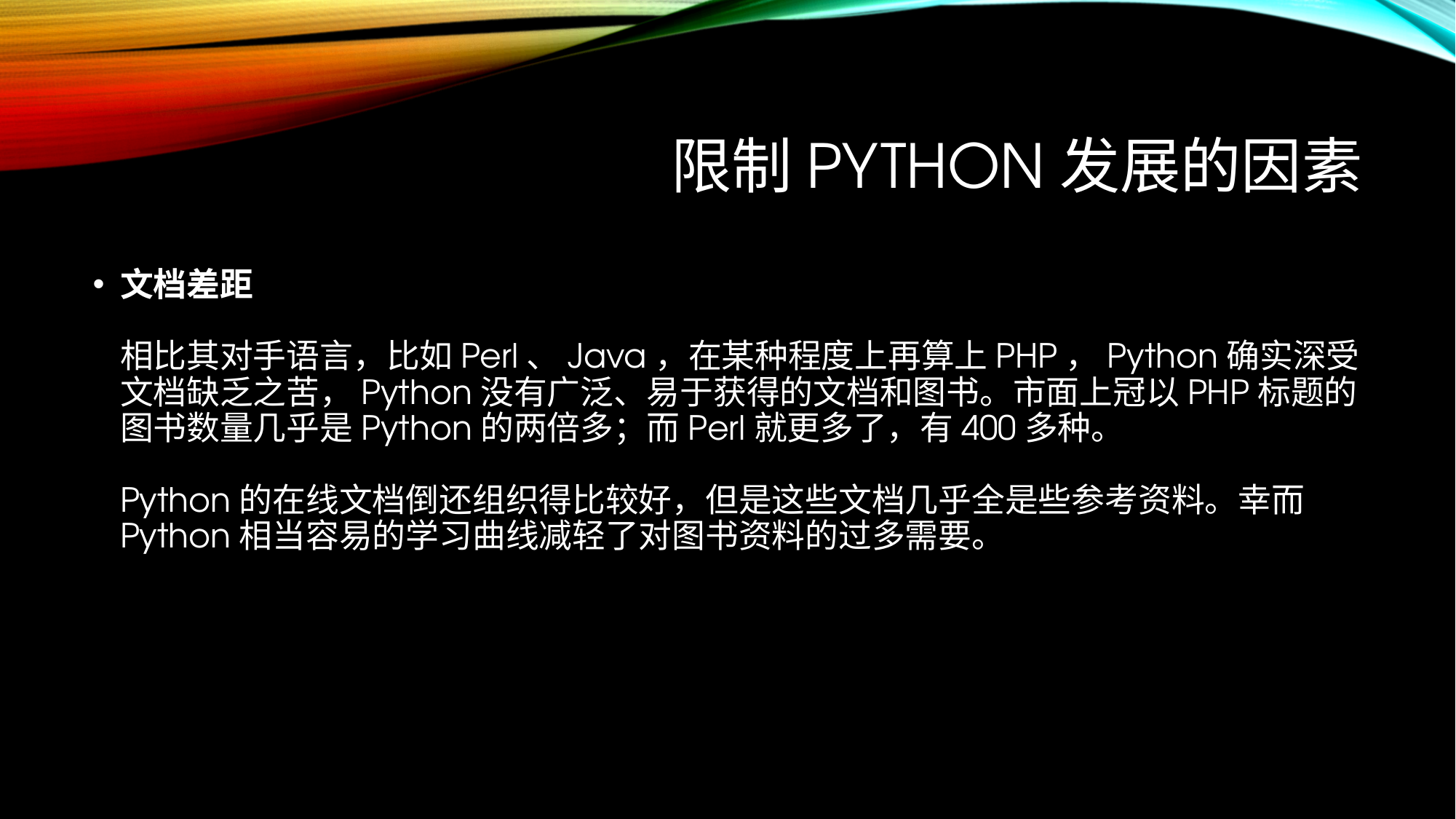

# 限制Python发展的因素
文档差距
相比其对手语言，比如Perl、Java，在某种程度上再算上PHP，Python确实深受文档缺乏之苦，Python没有广泛、易于获得的文档和图书。市面上冠以PHP标题的图书数量几乎是Python的两倍多；而Perl就更多了，有400多种。
Python的在线文档倒还组织得比较好，但是这些文档几乎全是些参考资料。幸而Python相当容易的学习曲线减轻了对图书资料的过多需要。